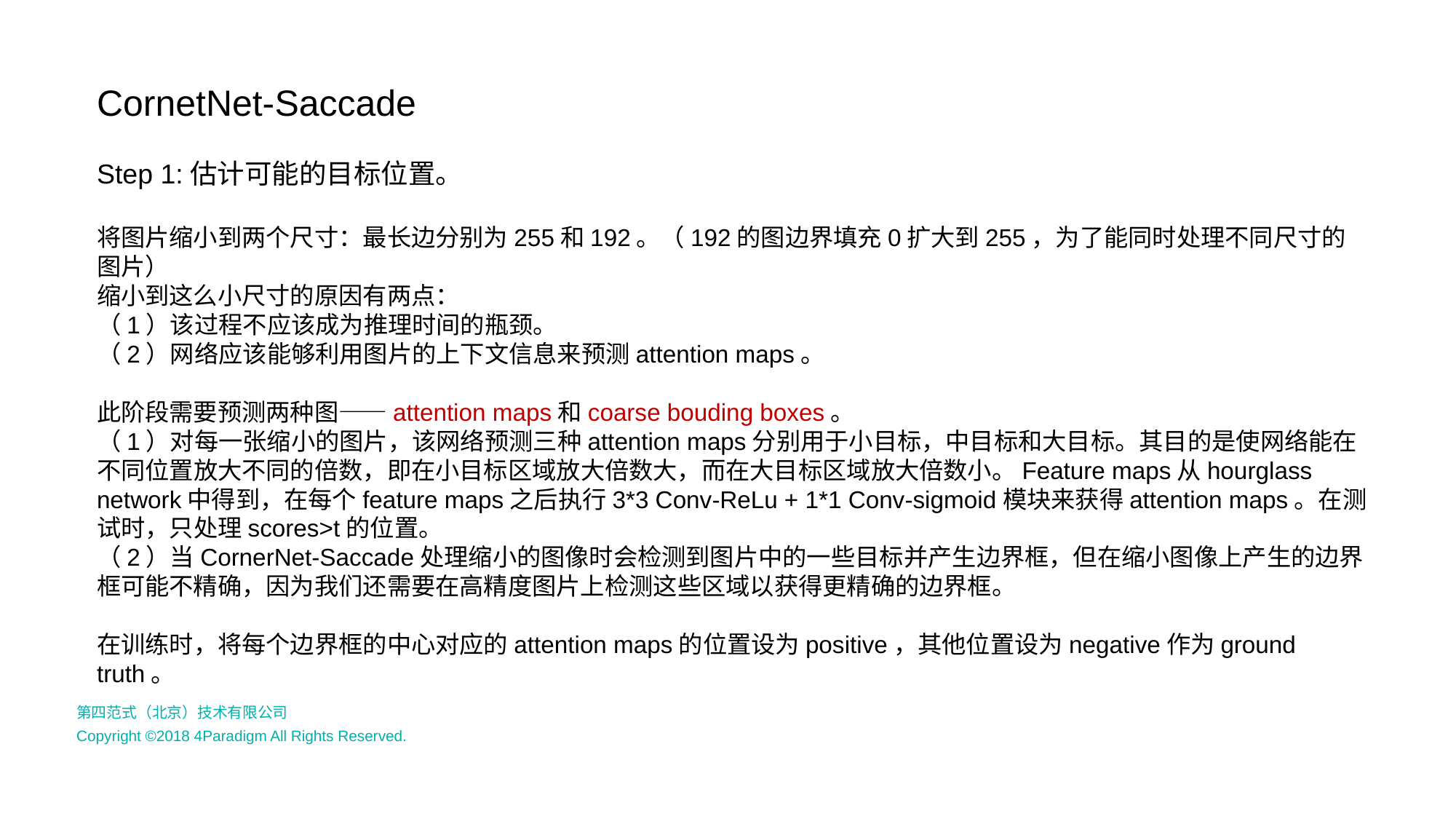

CornetNet-Saccade
Step 1:估计可能的目标位置。

将图片缩小到两个尺寸：最长边分别为255和192。（192的图边界填充0扩大到255，为了能同时处理不同尺寸的图片）
缩小到这么小尺寸的原因有两点：
（1）该过程不应该成为推理时间的瓶颈。
（2）网络应该能够利用图片的上下文信息来预测attention maps。

此阶段需要预测两种图——attention maps和coarse bouding boxes。
（1）对每一张缩小的图片，该网络预测三种attention maps分别用于小目标，中目标和大目标。其目的是使网络能在不同位置放大不同的倍数，即在小目标区域放大倍数大，而在大目标区域放大倍数小。Feature maps从hourglass network中得到，在每个feature maps之后执行3*3 Conv-ReLu + 1*1 Conv-sigmoid模块来获得attention maps。在测试时，只处理scores>t的位置。
（2）当CornerNet-Saccade处理缩小的图像时会检测到图片中的一些目标并产生边界框，但在缩小图像上产生的边界框可能不精确，因为我们还需要在高精度图片上检测这些区域以获得更精确的边界框。

在训练时，将每个边界框的中心对应的attention maps的位置设为positive，其他位置设为negative作为ground truth。